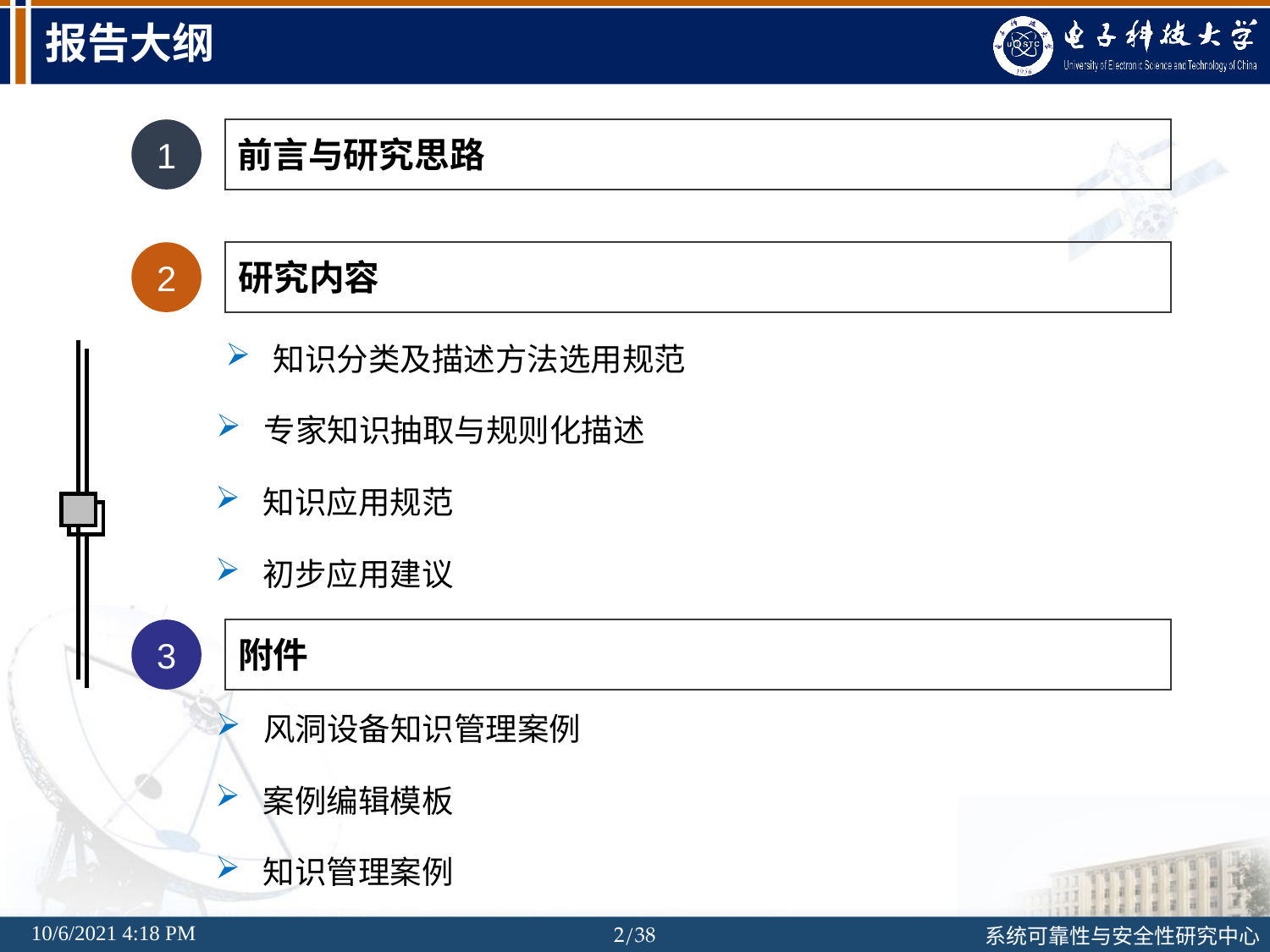

# 报告大纲
1

前言与研究思路
2

研究内容
知识分类及描述方法选用规范
专家知识抽取与规则化描述
知识应用规范

初步应用建议
3

附件
风洞设备知识管理案例
案例编辑模板
知识管理案例